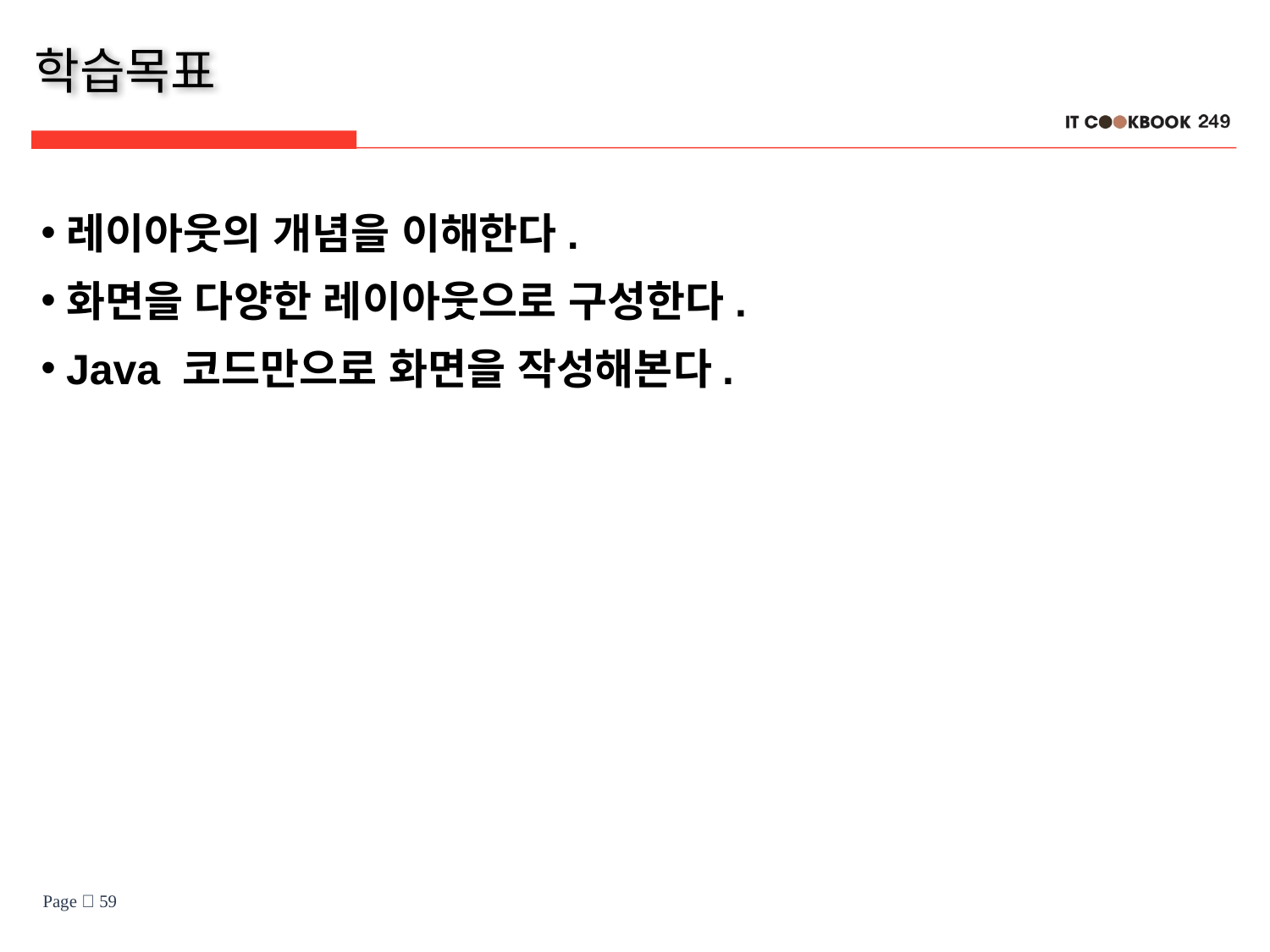

레이아웃의 개념을 이해한다.
화면을 다양한 레이아웃으로 구성한다.
Java 코드만으로 화면을 작성해본다.